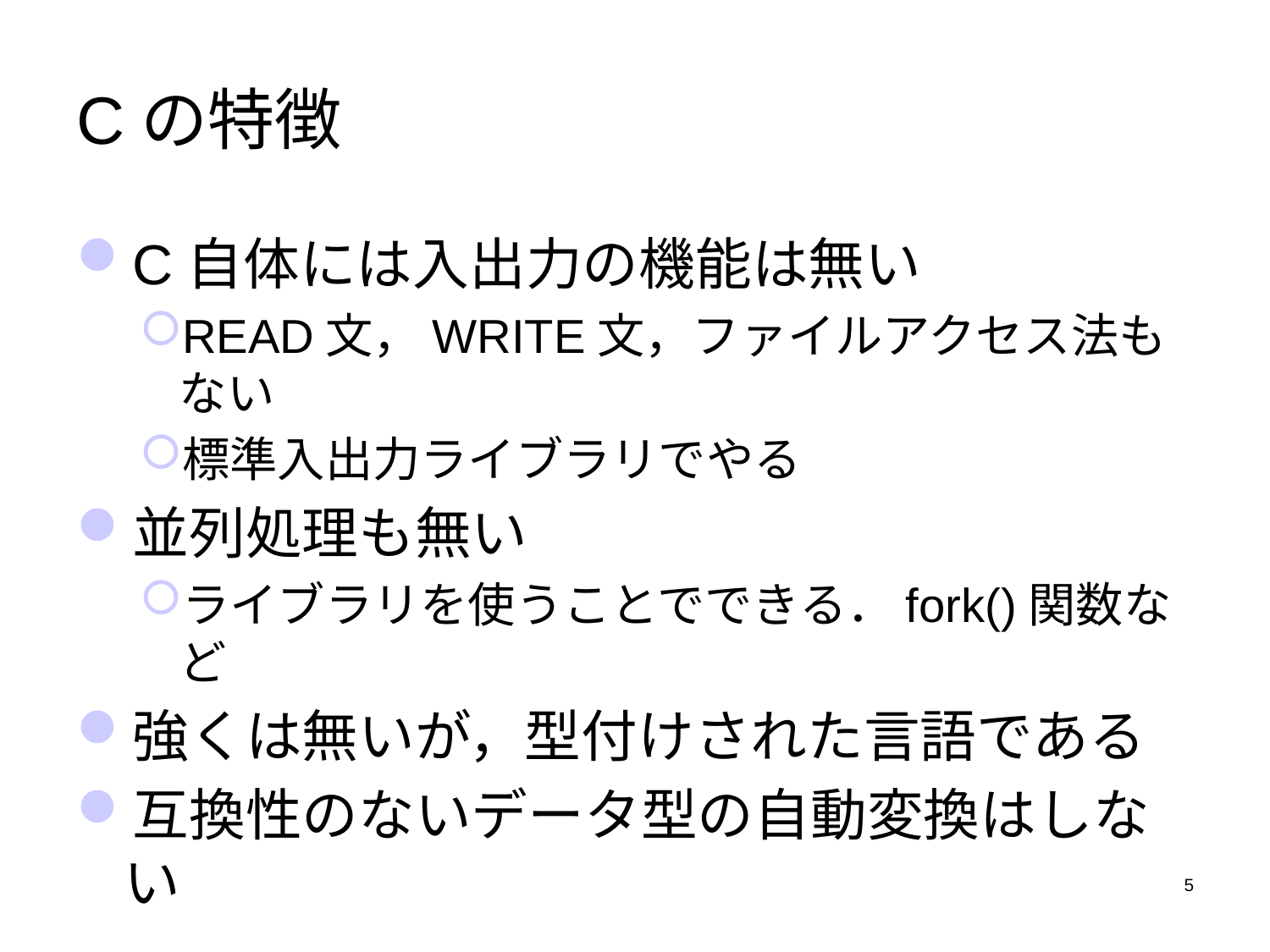

# Cの特徴
C自体には入出力の機能は無い
READ文，WRITE文，ファイルアクセス法もない
標準入出力ライブラリでやる
並列処理も無い
ライブラリを使うことでできる．fork()関数など
強くは無いが，型付けされた言語である
互換性のないデータ型の自動変換はしない

5